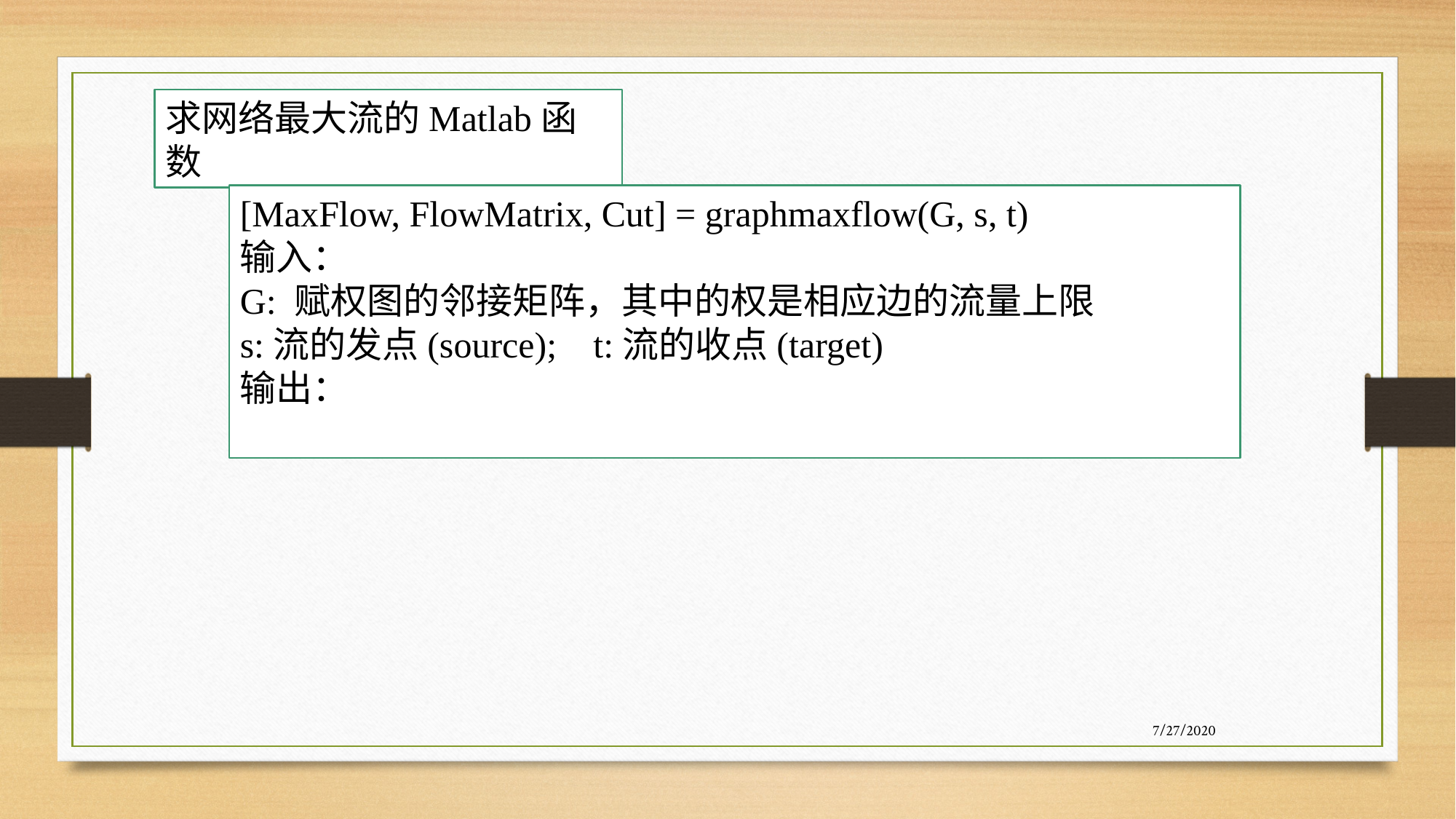

求网络最大流的Matlab函数
[MaxFlow, FlowMatrix, Cut] = graphmaxflow(G, s, t)
输入：
G: 赋权图的邻接矩阵，其中的权是相应边的流量上限
s:流的发点(source);    t:流的收点(target)
输出：

7/27/2020